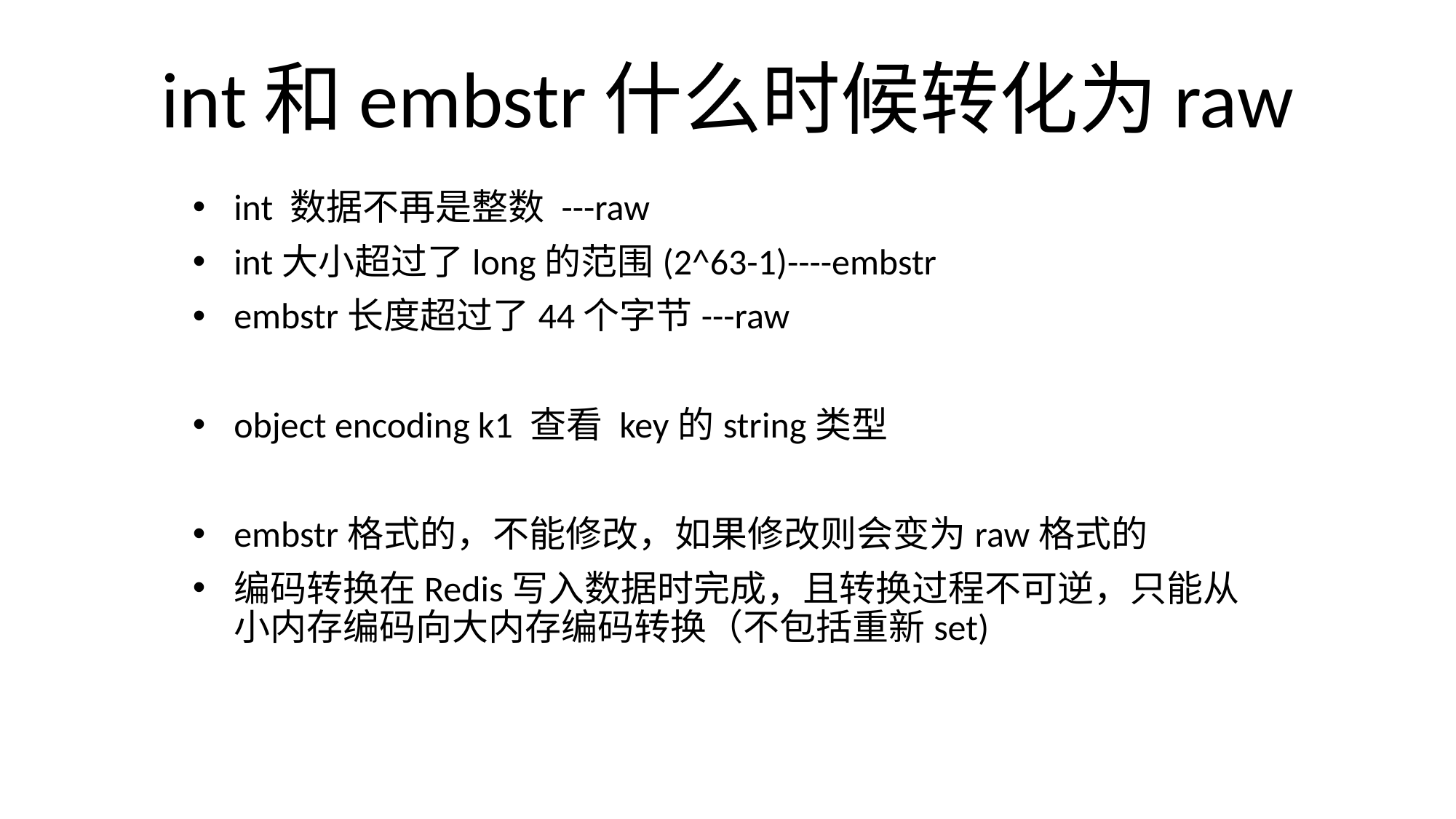

# int和embstr什么时候转化为raw
int 数据不再是整数 ---raw
int大小超过了long的范围(2^63-1)----embstr
embstr长度超过了44个字节---raw

object encoding k1 查看 key的string类型

embstr格式的，不能修改，如果修改则会变为raw格式的
编码转换在Redis写入数据时完成，且转换过程不可逆，只能从小内存编码向大内存编码转换（不包括重新set)